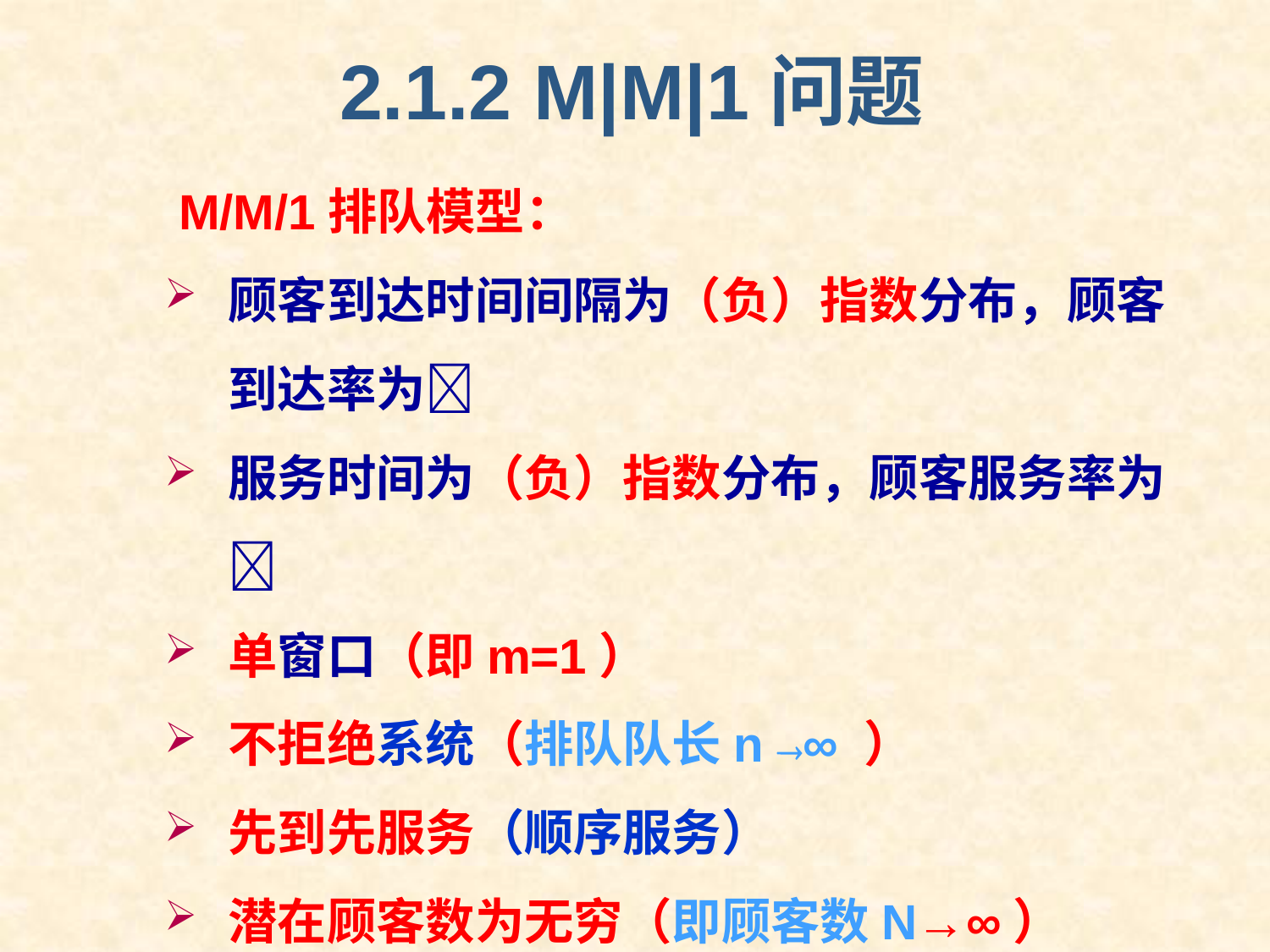

2.1.2 M|M|1问题
 M/M/1排队模型：
顾客到达时间间隔为（负）指数分布，顾客到达率为λ
服务时间为（负）指数分布，顾客服务率为μ
单窗口（即m=1）
不拒绝系统（排队队长n →∞ ）
先到先服务（顺序服务）
潜在顾客数为无穷（即顾客数N→∞）